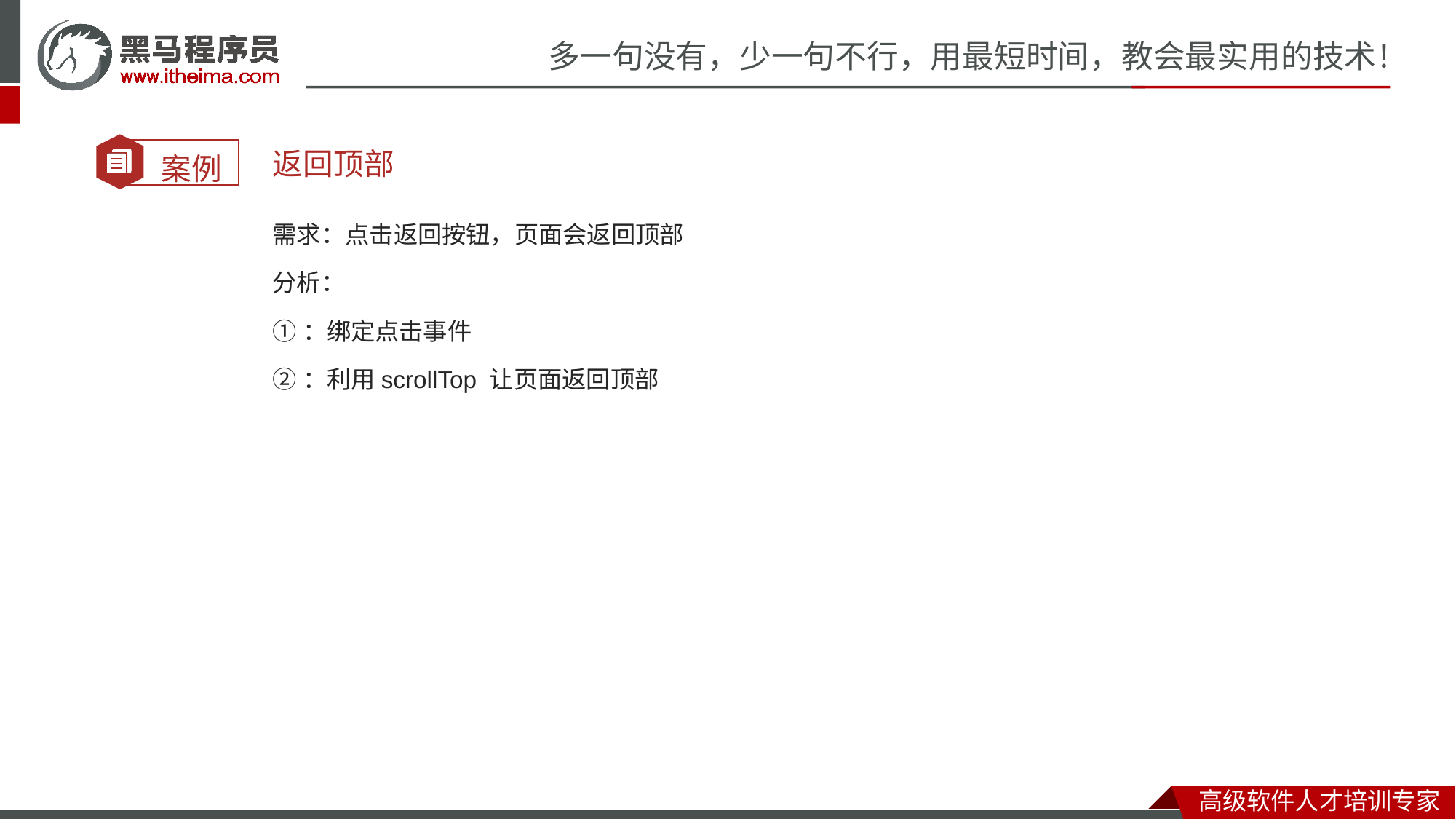

返回顶部
需求：点击返回按钮，页面会返回顶部
分析：
①：绑定点击事件
②：利用scrollTop 让页面返回顶部